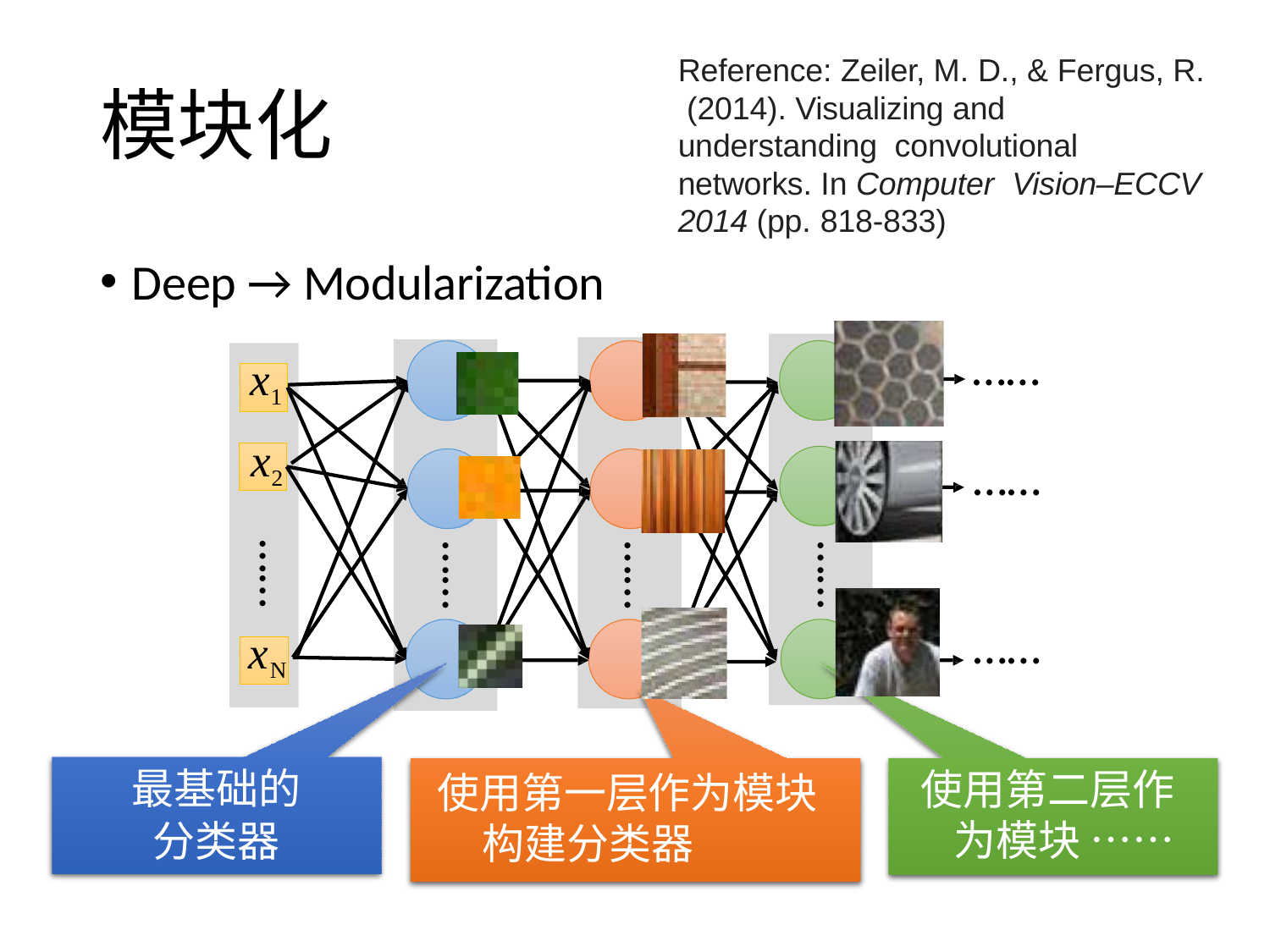

Reference: Zeiler, M. D., & Fergus, R.  (2014). Visualizing and understanding  convolutional networks. In Computer  Vision–ECCV 2014 (pp. 818-833)
# 模块化
Deep → Modularization

……

x1

x2

……

……
……
……
……

……

xN

最基础的
分类器
使用第二层作为模块 ……
使用第一层作为模块构建分类器